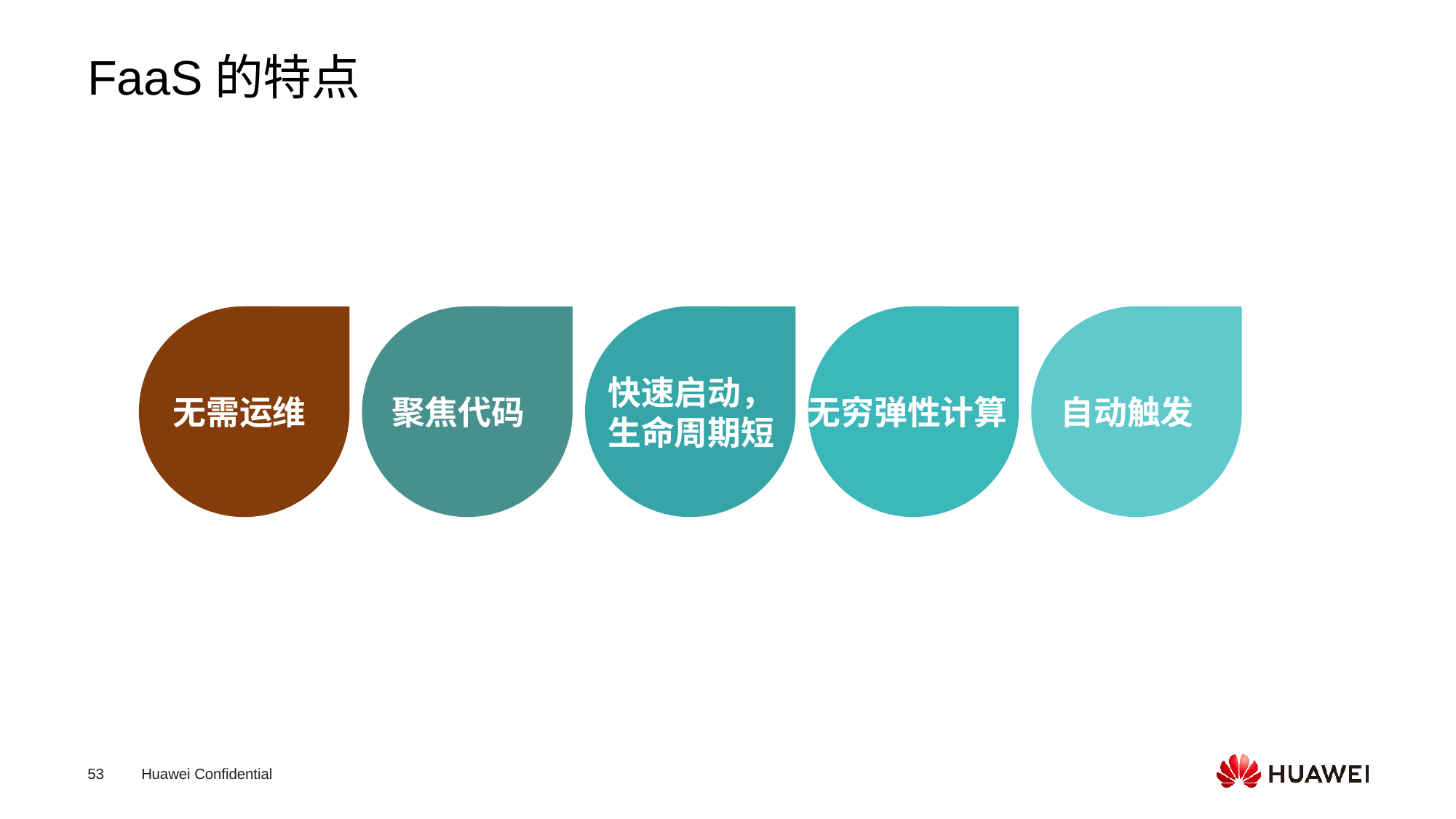

# FaaS的特点

快速启动，
生命周期短
无需运维
聚焦代码
无穷弹性计算
自动触发